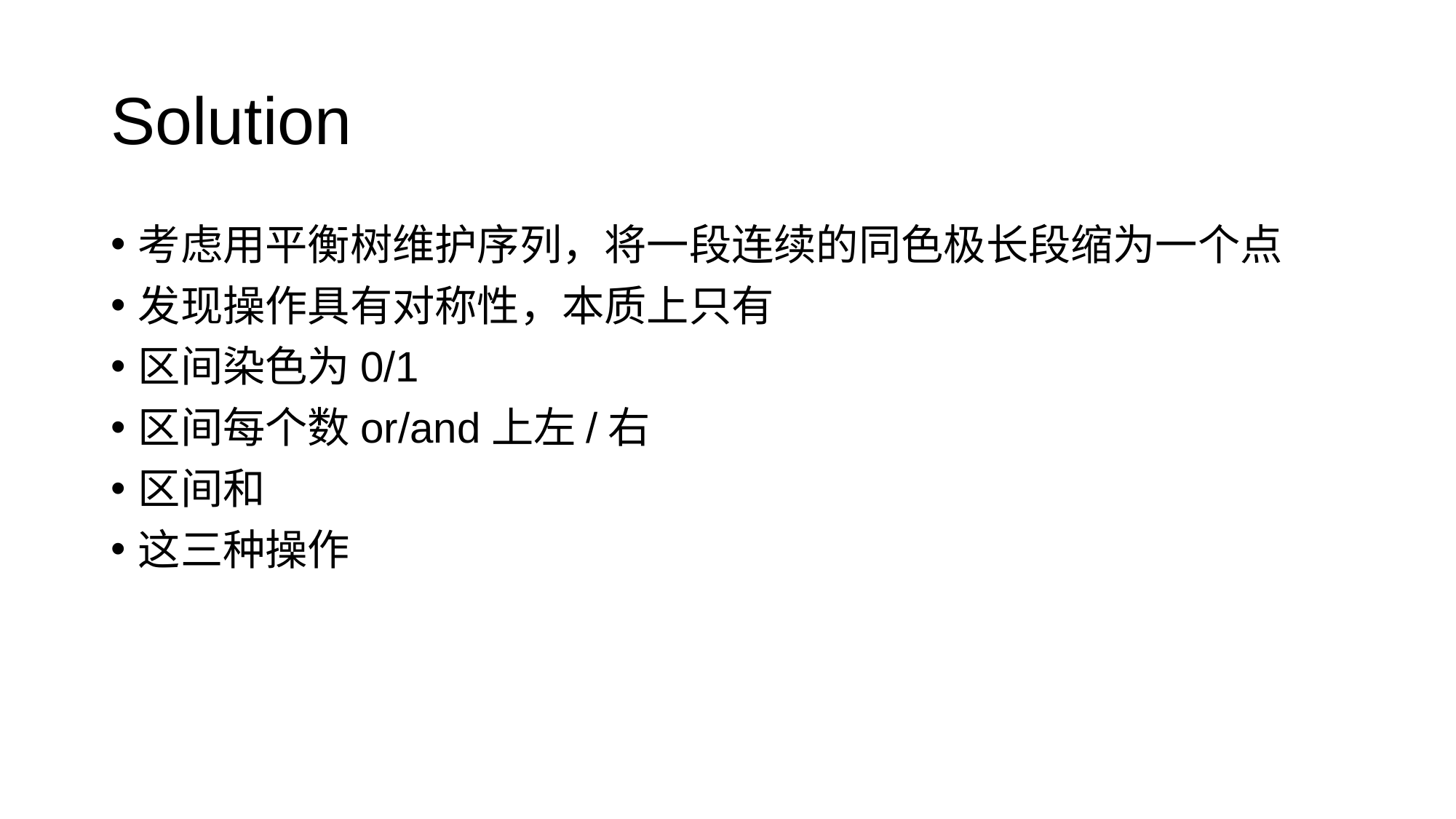

# Solution
考虑用平衡树维护序列，将一段连续的同色极长段缩为一个点
发现操作具有对称性，本质上只有
区间染色为0/1
区间每个数or/and上左/右
区间和
这三种操作